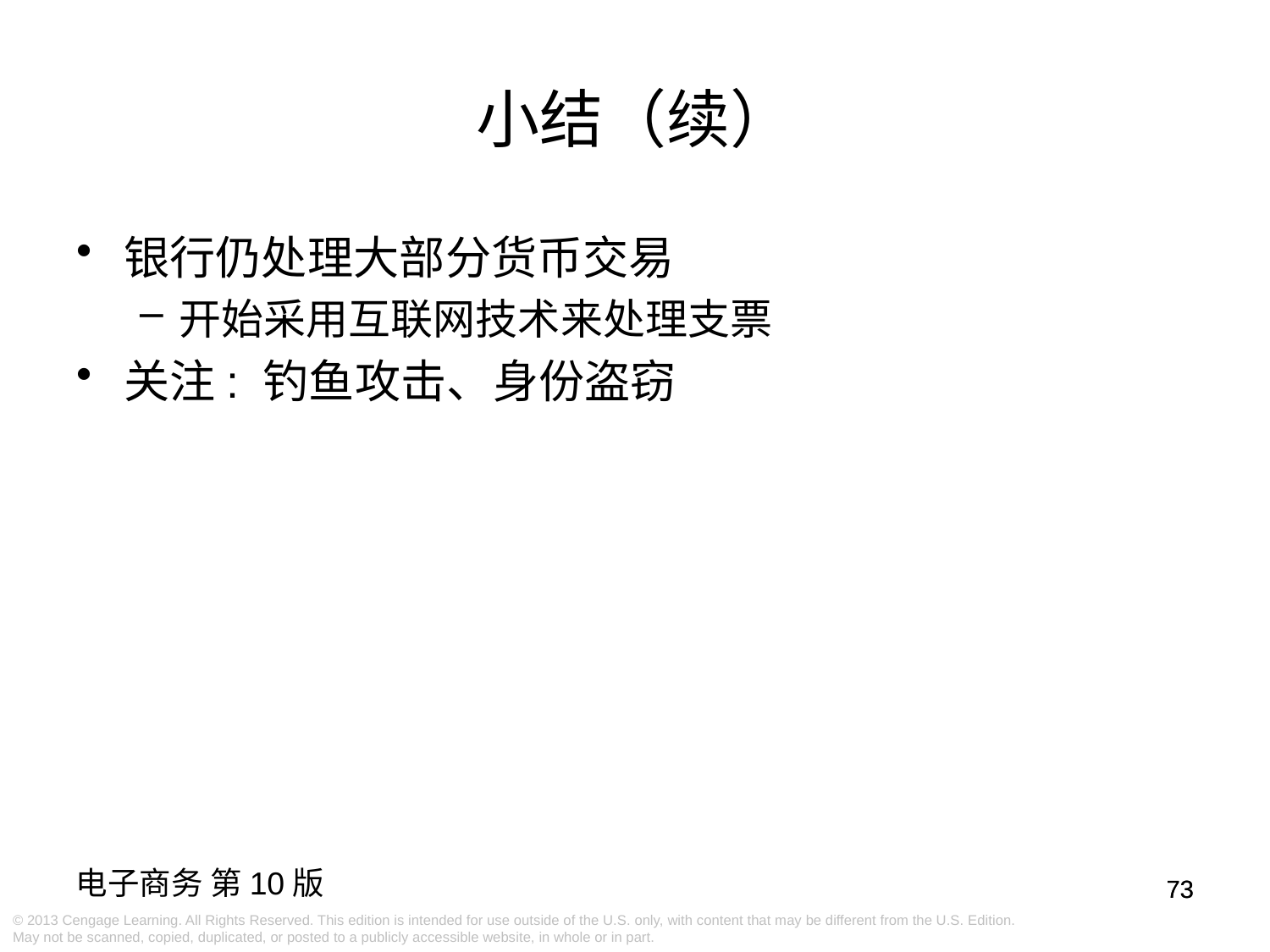

# 小结（续）
银行仍处理大部分货币交易
开始采用互联网技术来处理支票
关注: 钓鱼攻击、身份盗窃
73
73